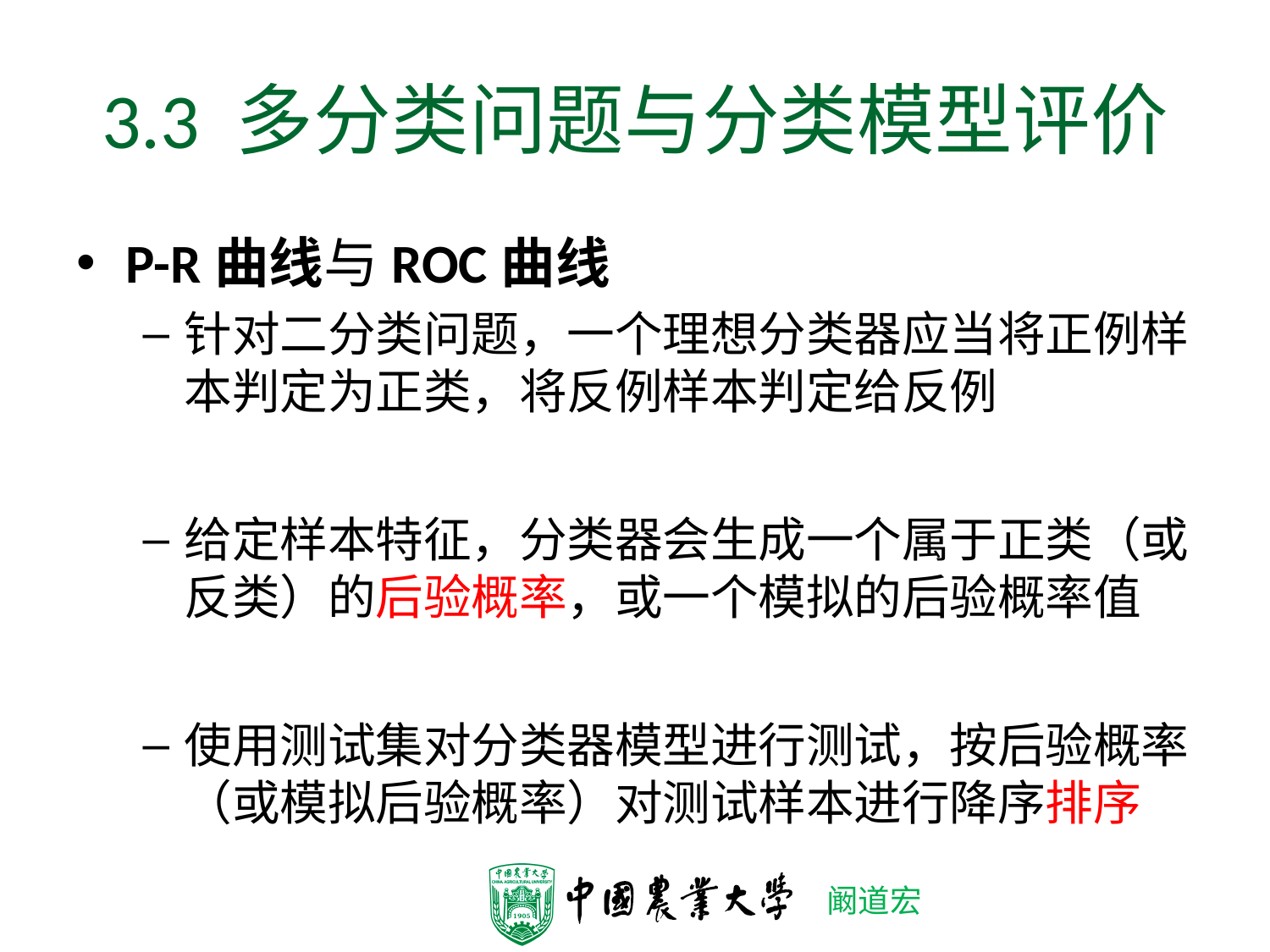

# 3.3 多分类问题与分类模型评价
P-R曲线与ROC曲线
针对二分类问题，一个理想分类器应当将正例样本判定为正类，将反例样本判定给反例

给定样本特征，分类器会生成一个属于正类（或反类）的后验概率，或一个模拟的后验概率值

使用测试集对分类器模型进行测试，按后验概率（或模拟后验概率）对测试样本进行降序排序